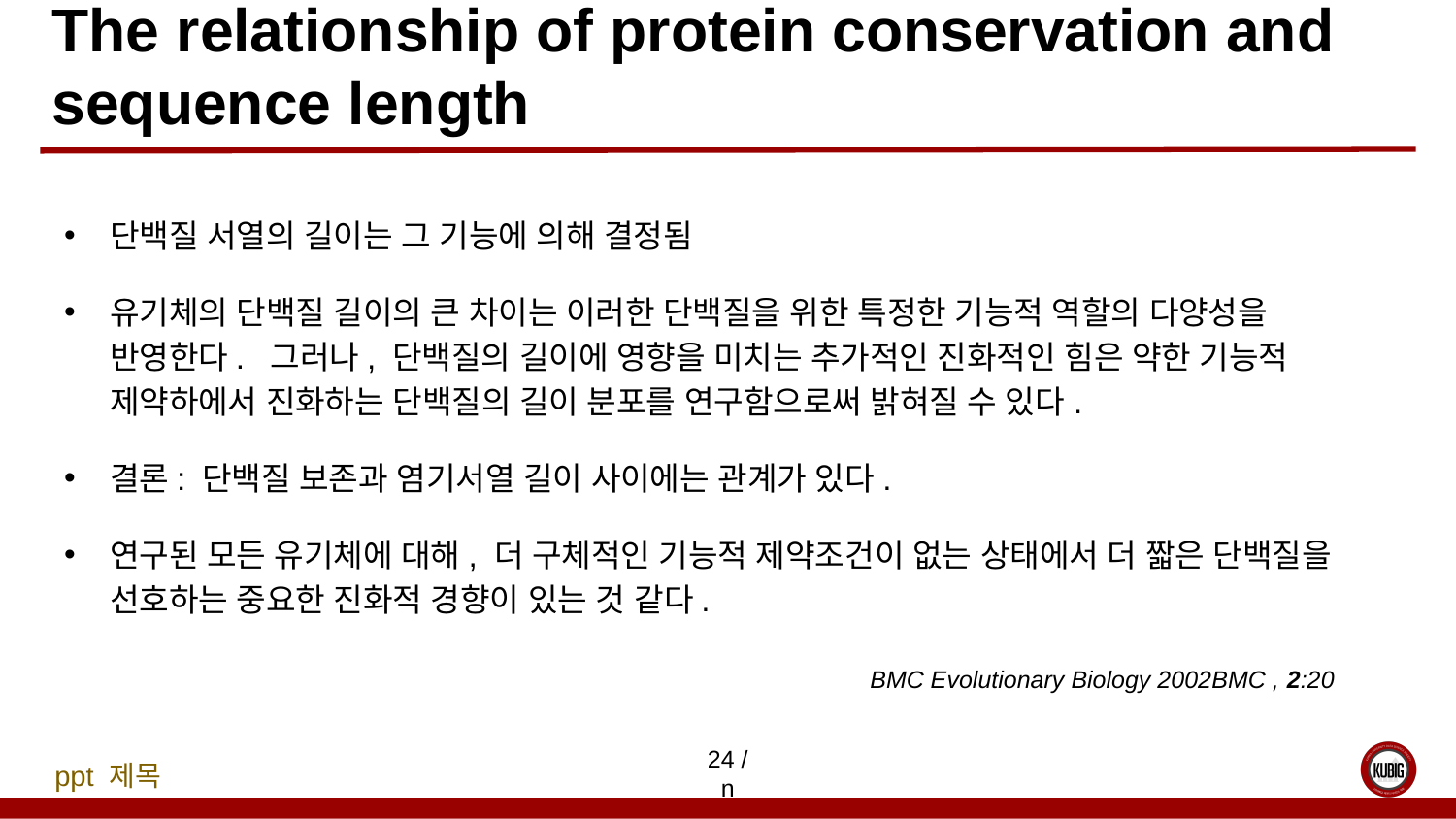

# The relationship of protein conservation and sequence length
단백질 서열의 길이는 그 기능에 의해 결정됨
유기체의 단백질 길이의 큰 차이는 이러한 단백질을 위한 특정한 기능적 역할의 다양성을 반영한다.  그러나, 단백질의 길이에 영향을 미치는 추가적인 진화적인 힘은 약한 기능적 제약하에서 진화하는 단백질의 길이 분포를 연구함으로써 밝혀질 수 있다.
결론: 단백질 보존과 염기서열 길이 사이에는 관계가 있다.
연구된 모든 유기체에 대해, 더 구체적인 기능적 제약조건이 없는 상태에서 더 짧은 단백질을 선호하는 중요한 진화적 경향이 있는 것 같다.
 BMC Evolutionary Biology 2002BMC , 2:20

24 / n